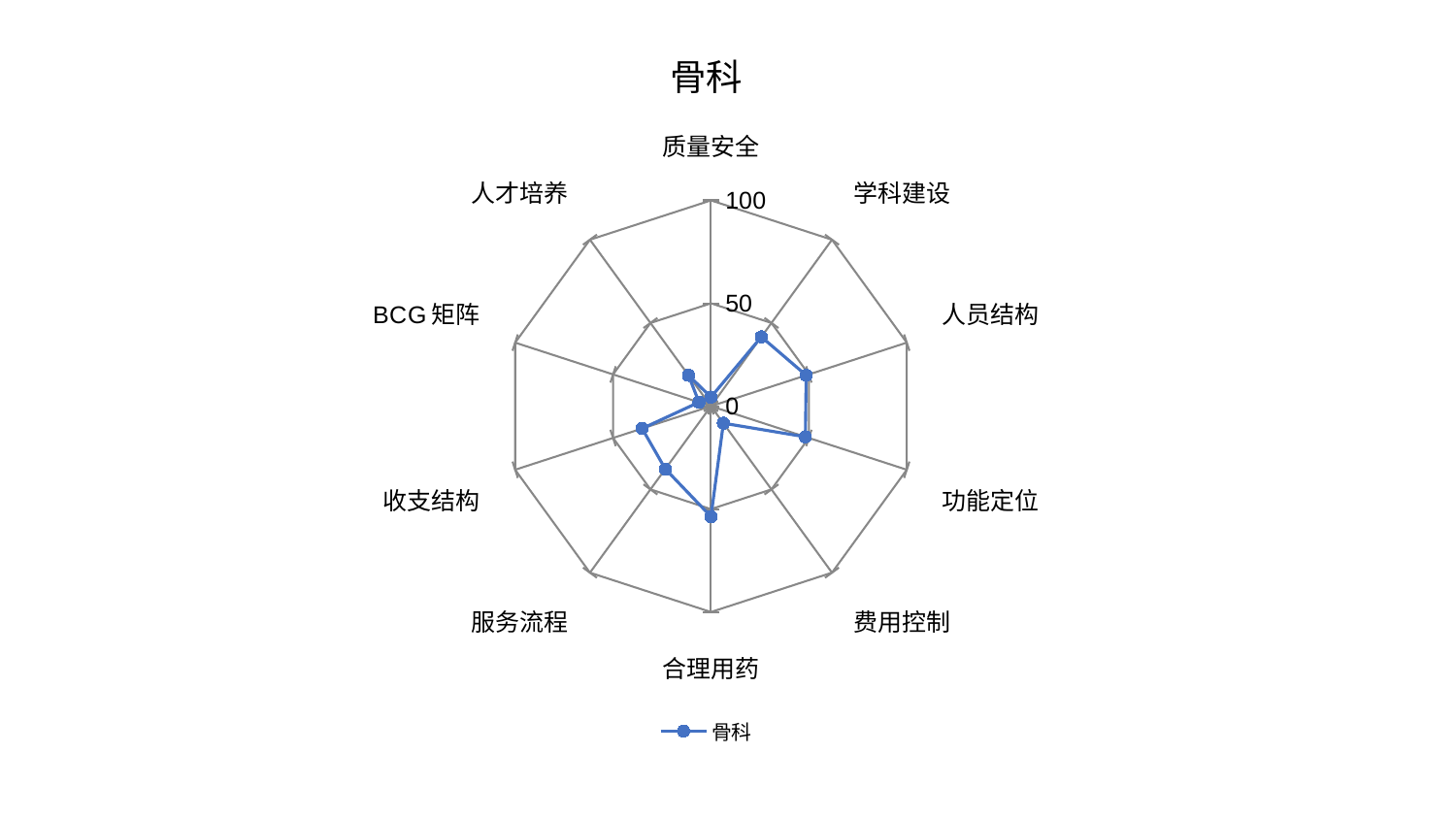

### Chart: 骨科

| Category | 骨科 |
|---|---|
| 质量安全 | 4.381563995030875 |
| 学科建设 | 41.64147735925258 |
| 人员结构 | 48.632184495999816 |
| 功能定位 | 48.22490361307823 |
| 费用控制 | 10.251028351897743 |
| 合理用药 | 53.653901402481225 |
| 服务流程 | 37.72421543078148 |
| 收支结构 | 35.16342521538496 |
| BCG矩阵 | 6.132033914318924 |
| 人才培养 | 18.571178434072255 |
152